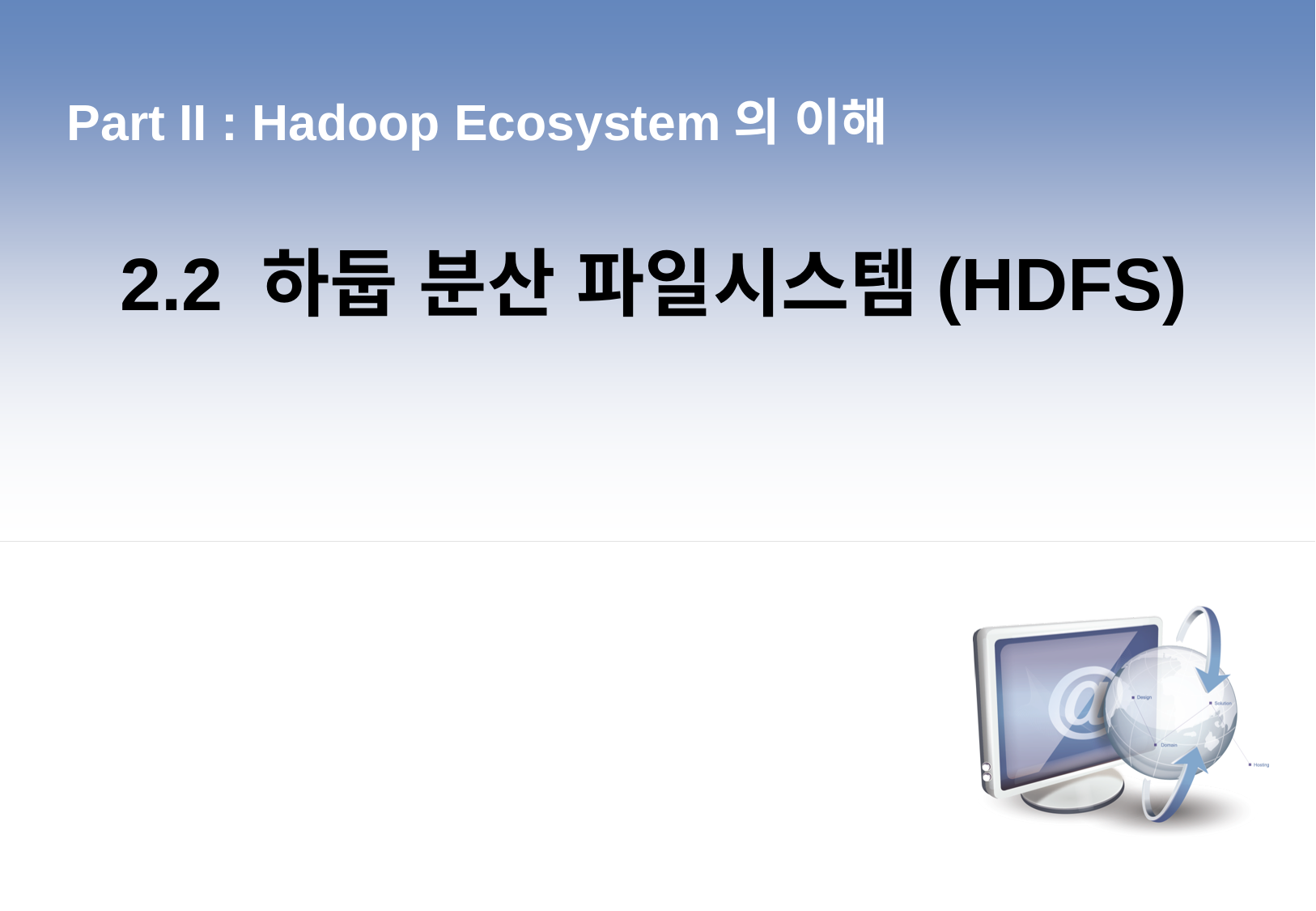

Part II : Hadoop Ecosystem의 이해
2.2 하둡 분산 파일시스템(HDFS)